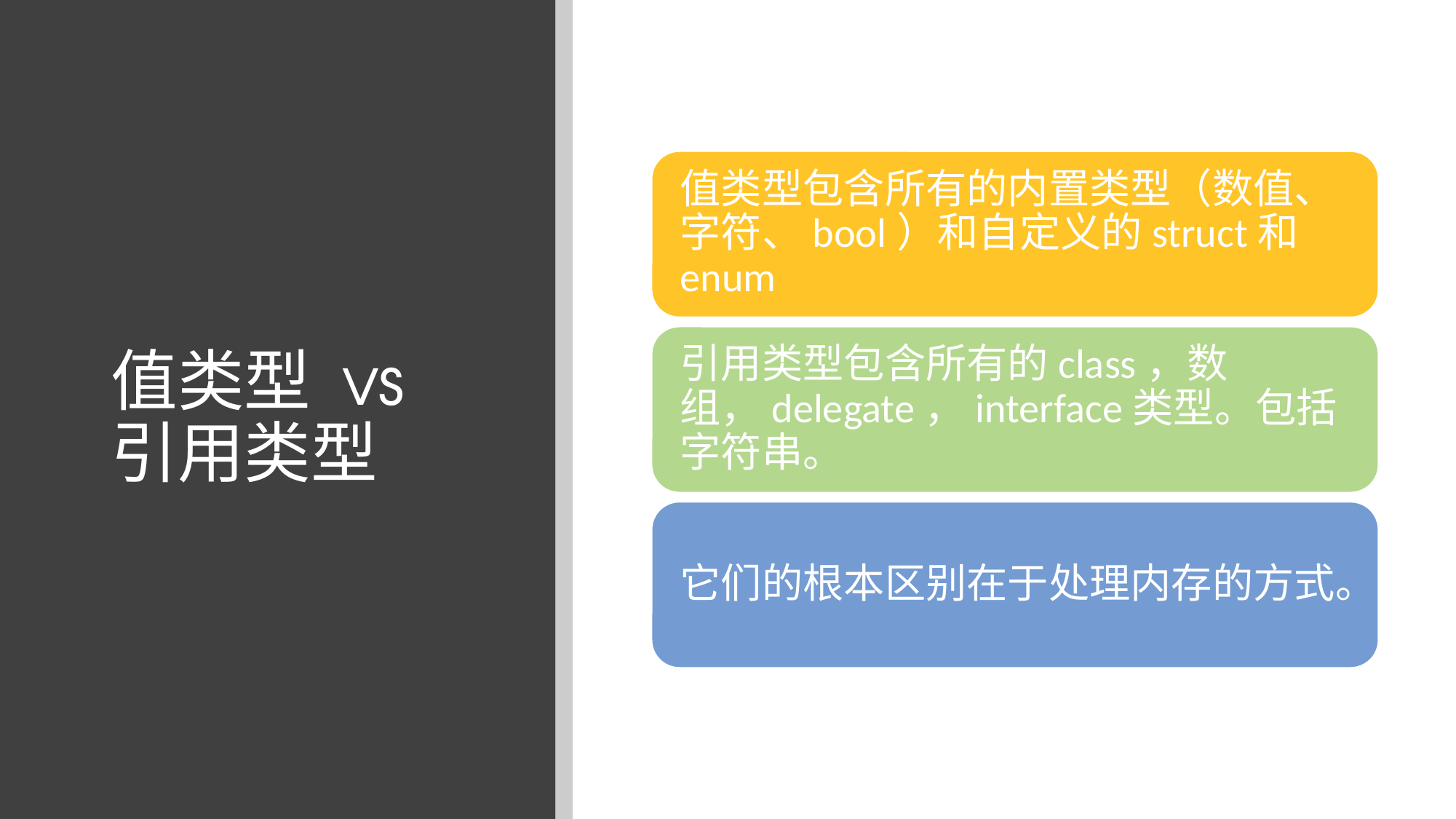

值类型包含所有的内置类型（数值、字符、bool）和自定义的struct和enum
引用类型包含所有的class，数组，delegate，interface类型。包括字符串。
它们的根本区别在于处理内存的方式。
# 值类型 vs 引用类型